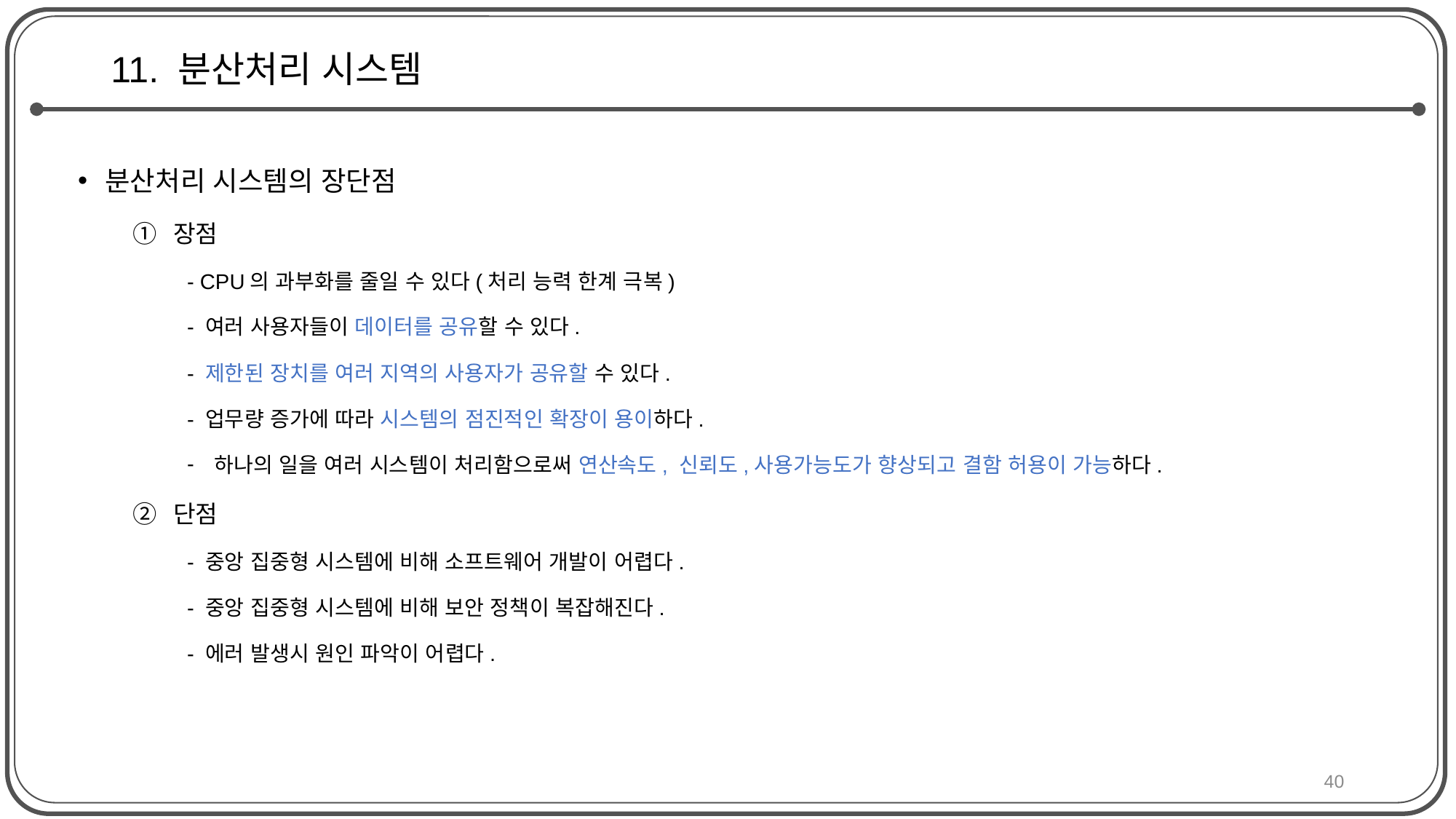

# 11. 분산처리 시스템
분산처리 시스템의 장단점
장점
- CPU의 과부화를 줄일 수 있다(처리 능력 한계 극복)
- 여러 사용자들이 데이터를 공유할 수 있다.
- 제한된 장치를 여러 지역의 사용자가 공유할 수 있다.
- 업무량 증가에 따라 시스템의 점진적인 확장이 용이하다.
하나의 일을 여러 시스템이 처리함으로써 연산속도, 신뢰도,사용가능도가 향상되고 결함 허용이 가능하다.
단점
- 중앙 집중형 시스템에 비해 소프트웨어 개발이 어렵다.
- 중앙 집중형 시스템에 비해 보안 정책이 복잡해진다.
- 에러 발생시 원인 파악이 어렵다.

40